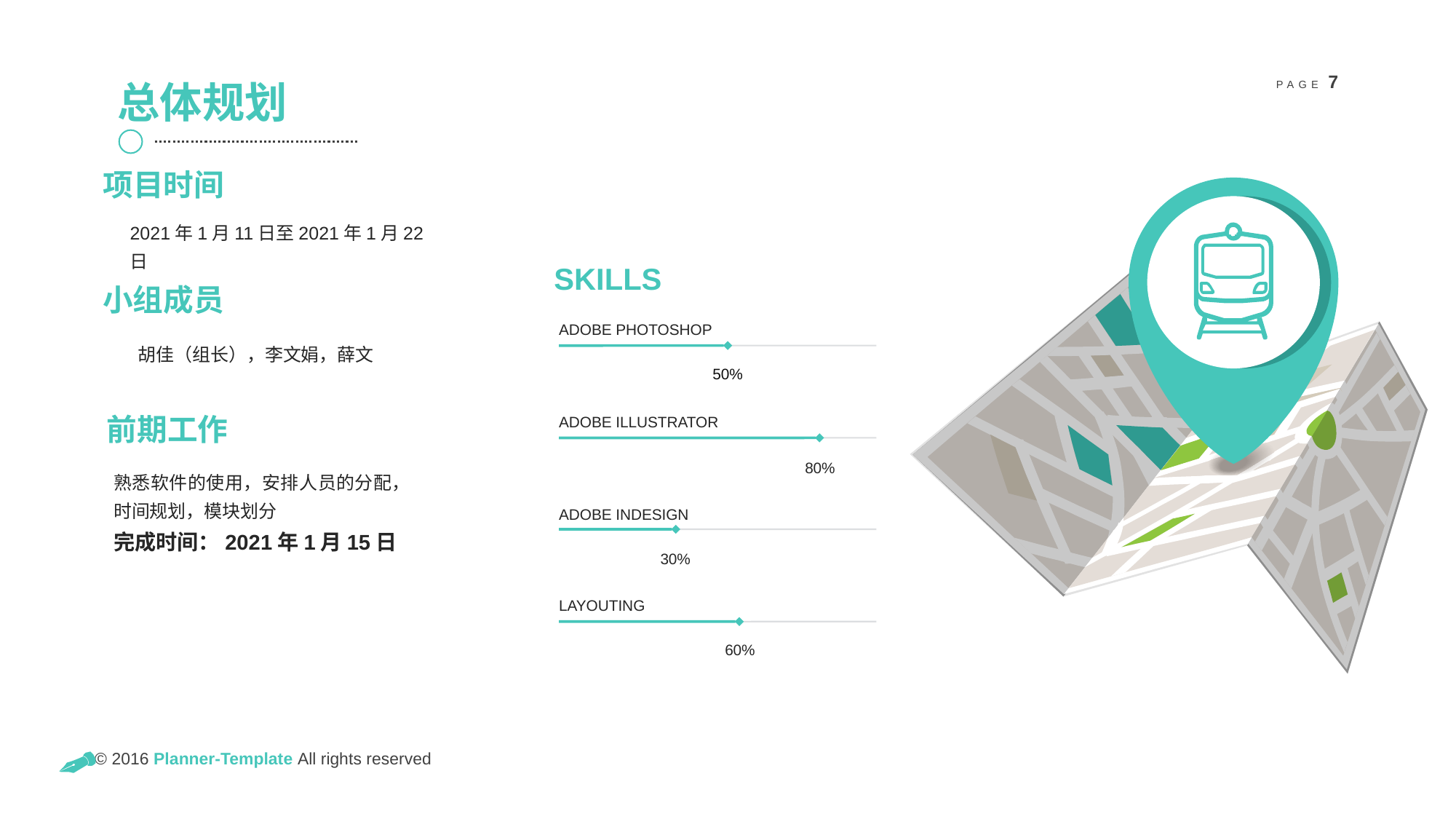

总体规划

项目时间

2021年1月11日至2021年1月22日

SKILLS

小组成员

ADOBE PHOTOSHOP

胡佳（组长），李文娟，薛文

50%

ADOBE ILLUSTRATOR

前期工作

80%

熟悉软件的使用，安排人员的分配，时间规划，模块划分
完成时间：2021年1月15日

ADOBE INDESIGN

30%

LAYOUTING

60%